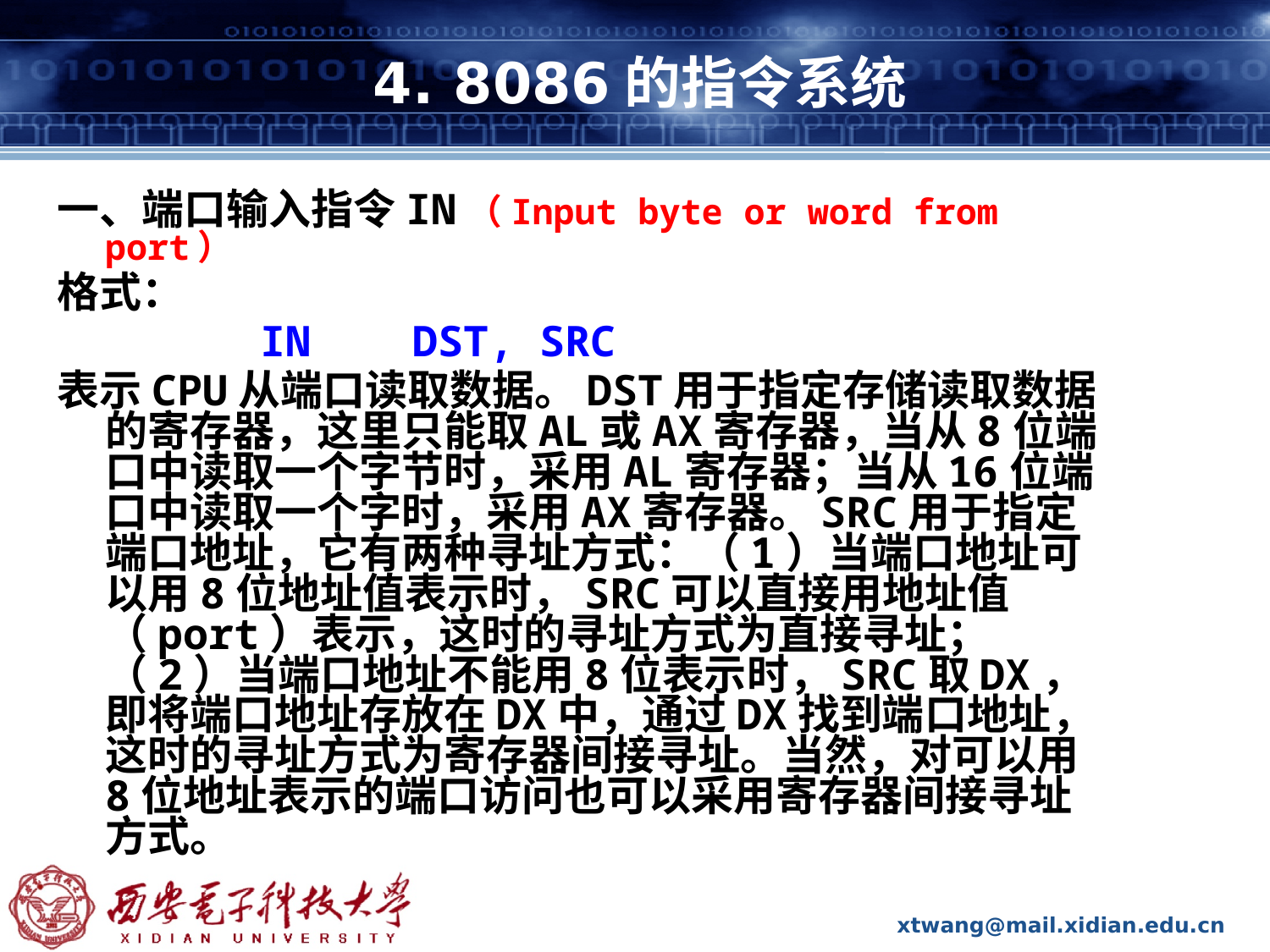

# 4. 8086的指令系统
一、端口输入指令IN（Input byte or word from port）
格式：
        IN    DST, SRC
表示CPU从端口读取数据。DST用于指定存储读取数据的寄存器，这里只能取AL或AX寄存器，当从8位端口中读取一个字节时，采用AL寄存器；当从16位端口中读取一个字时，采用AX寄存器。SRC用于指定端口地址，它有两种寻址方式：（1）当端口地址可以用8位地址值表示时，SRC可以直接用地址值（port）表示，这时的寻址方式为直接寻址；（2）当端口地址不能用8位表示时，SRC取DX，即将端口地址存放在DX中，通过DX找到端口地址，这时的寻址方式为寄存器间接寻址。当然，对可以用8位地址表示的端口访问也可以采用寄存器间接寻址方式。